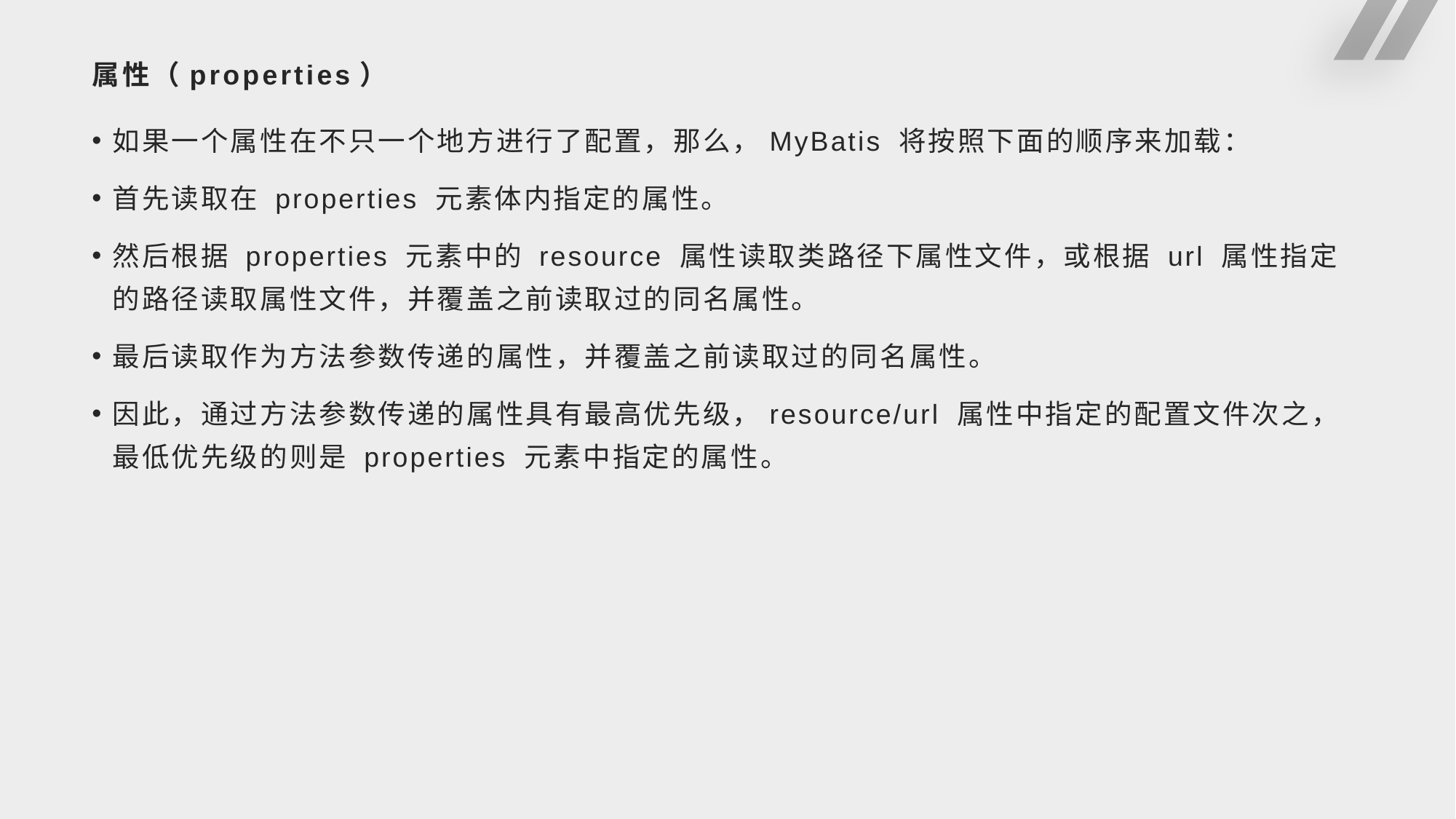

# 属性（properties）
如果一个属性在不只一个地方进行了配置，那么，MyBatis 将按照下面的顺序来加载：
首先读取在 properties 元素体内指定的属性。
然后根据 properties 元素中的 resource 属性读取类路径下属性文件，或根据 url 属性指定的路径读取属性文件，并覆盖之前读取过的同名属性。
最后读取作为方法参数传递的属性，并覆盖之前读取过的同名属性。
因此，通过方法参数传递的属性具有最高优先级，resource/url 属性中指定的配置文件次之，最低优先级的则是 properties 元素中指定的属性。